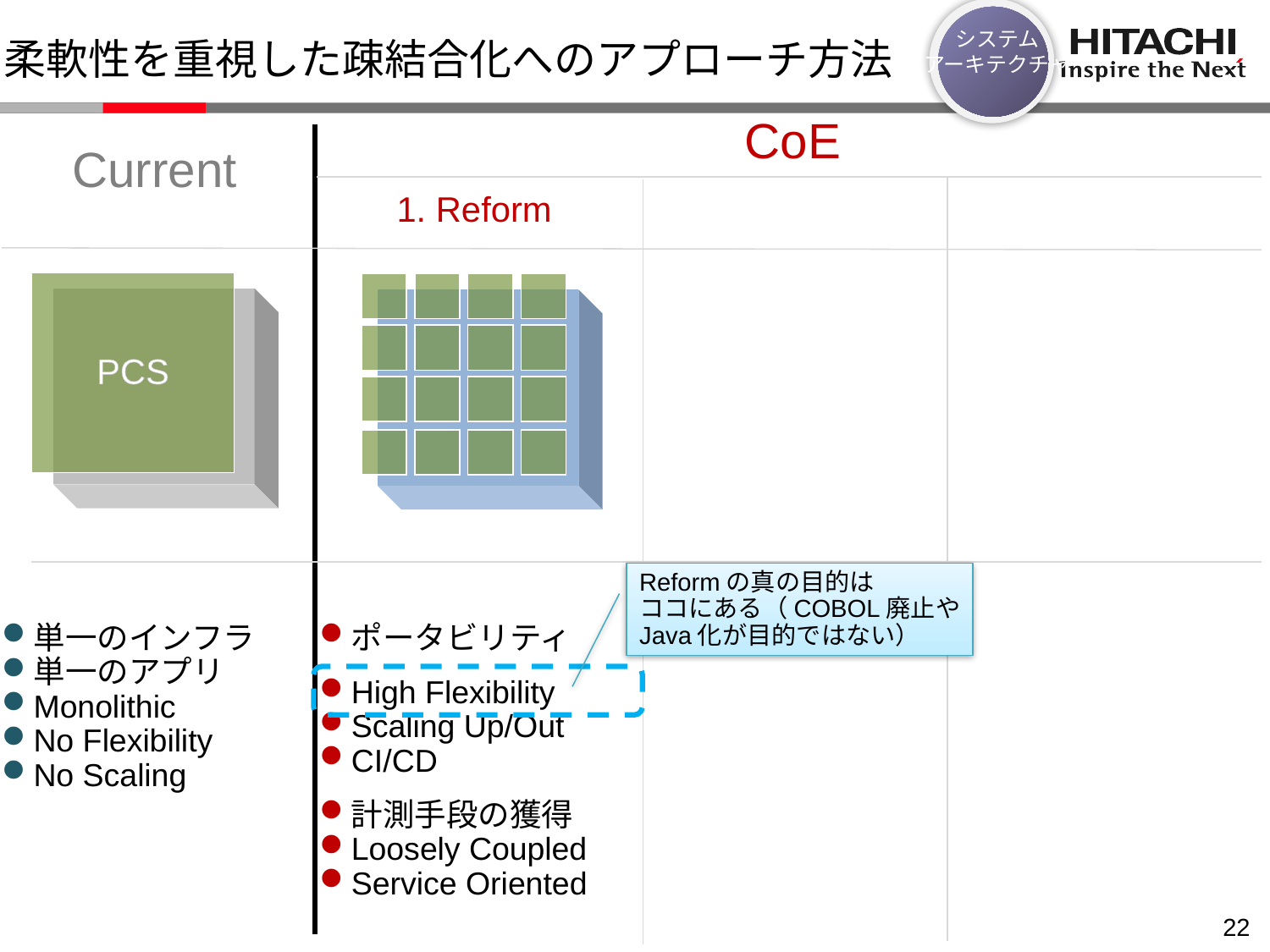

システム
アーキテクチャ
柔軟性を重視した疎結合化へのアプローチ方法
CoE
Current
1. Reform
PCS

Reformの真の目的は
ココにある（COBOL廃止や
Java化が目的ではない）
単一のインフラ
単一のアプリ
Monolithic
No Flexibility
No Scaling
ポータビリティ

High Flexibility
Scaling Up/Out
CI/CD

計測手段の獲得
Loosely Coupled
Service Oriented

22